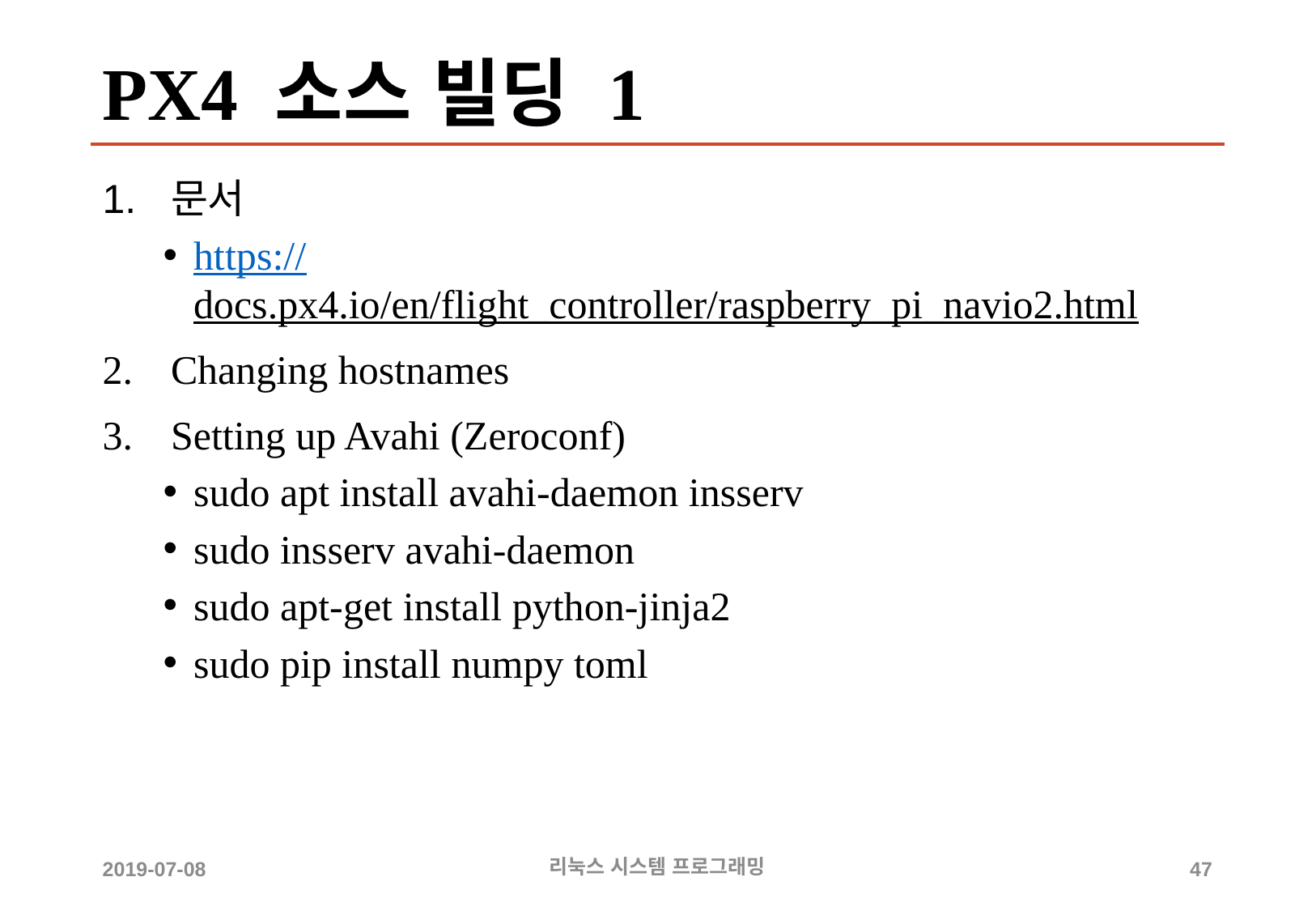

# PX4 소스 빌딩 1
문서
https://docs.px4.io/en/flight_controller/raspberry_pi_navio2.html
Changing hostnames
Setting up Avahi (Zeroconf)
sudo apt install avahi-daemon insserv
sudo insserv avahi-daemon
sudo apt-get install python-jinja2
sudo pip install numpy toml

2019-07-08
리눅스 시스템 프로그래밍
47